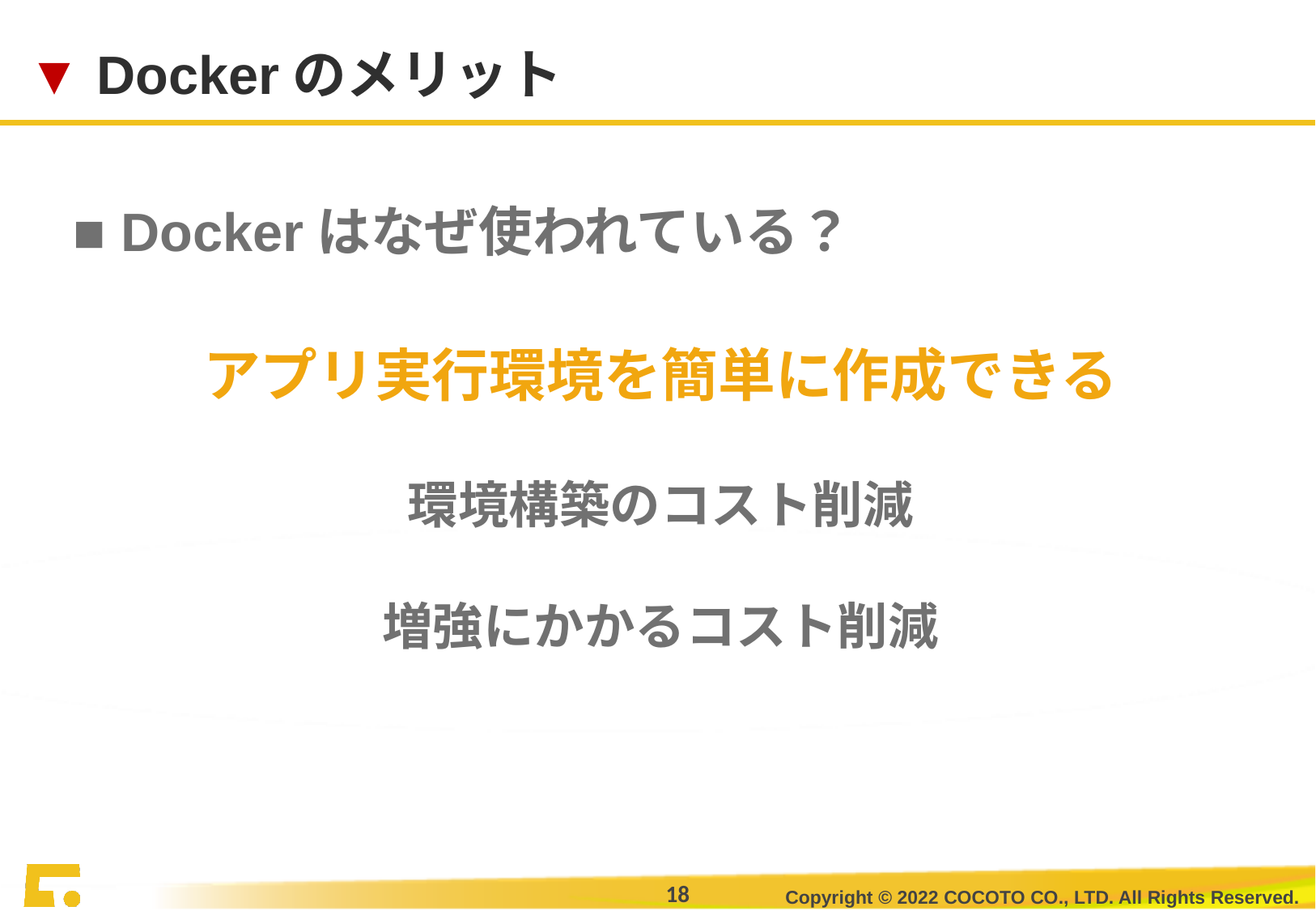

▼ Dockerのメリット
■ Dockerはなぜ使われている？

アプリ実行環境を簡単に作成できる

環境構築のコスト削減

増強にかかるコスト削減
Copyright © 2022 COCOTO CO., LTD. All Rights Reserved.